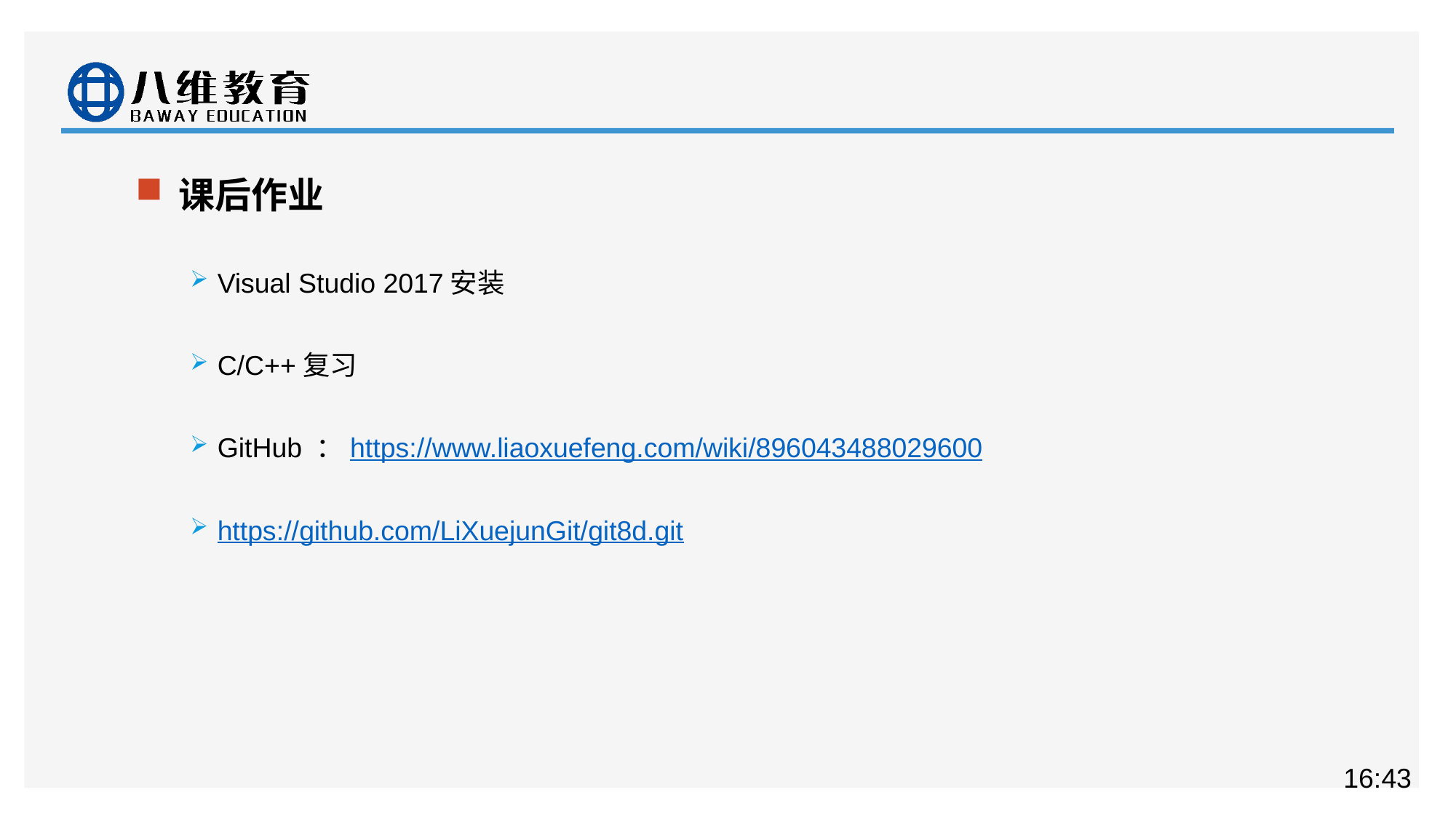

#
课后作业
Visual Studio 2017安装
C/C++复习
GitHub ：https://www.liaoxuefeng.com/wiki/896043488029600
https://github.com/LiXuejunGit/git8d.git